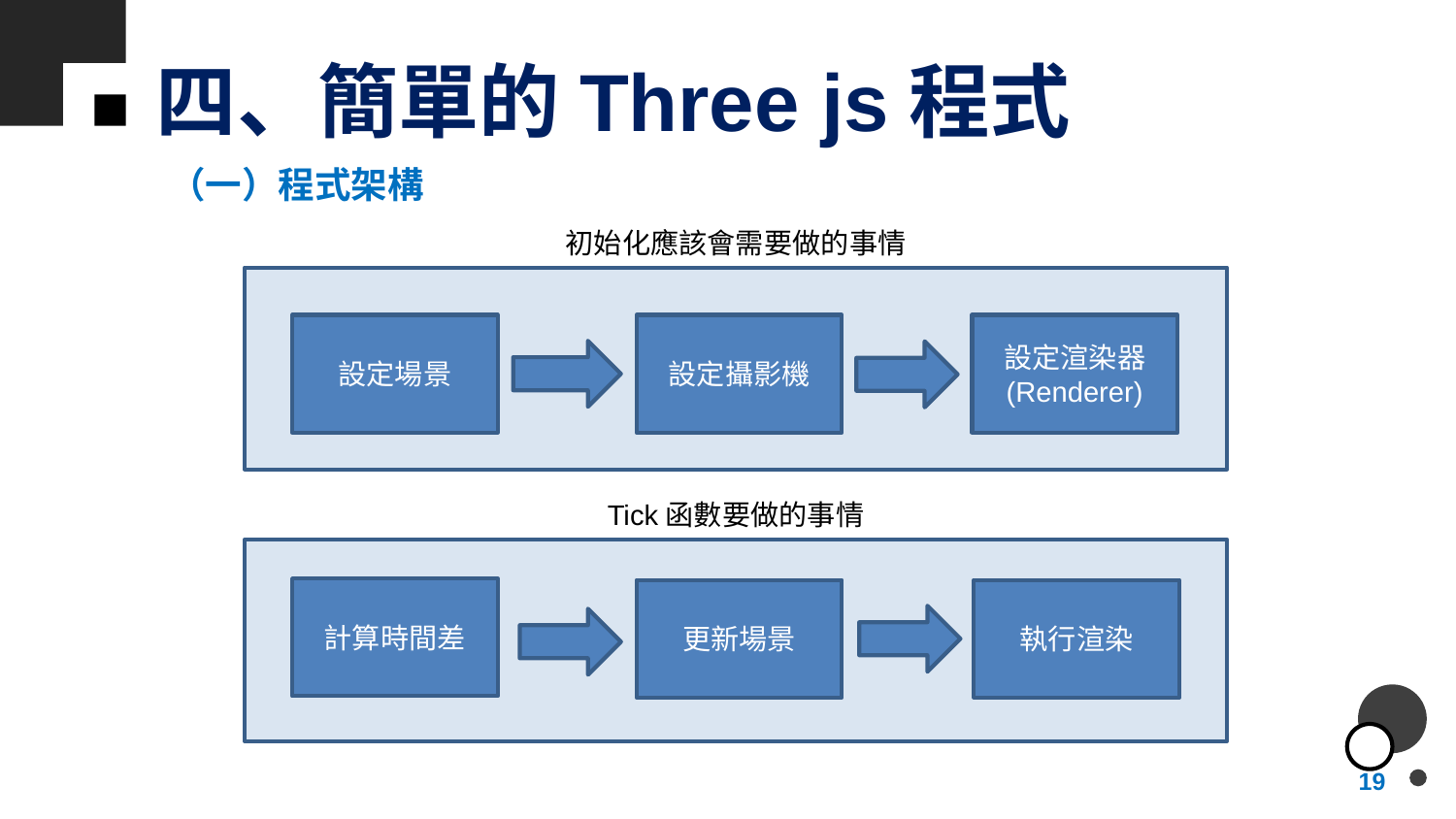

# 四、簡單的Three js程式
（一）程式架構
初始化應該會需要做的事情

設定場景
設定攝影機
設定渲染器
(Renderer)

Tick函數要做的事情

計算時間差
更新場景
執行渲染

19